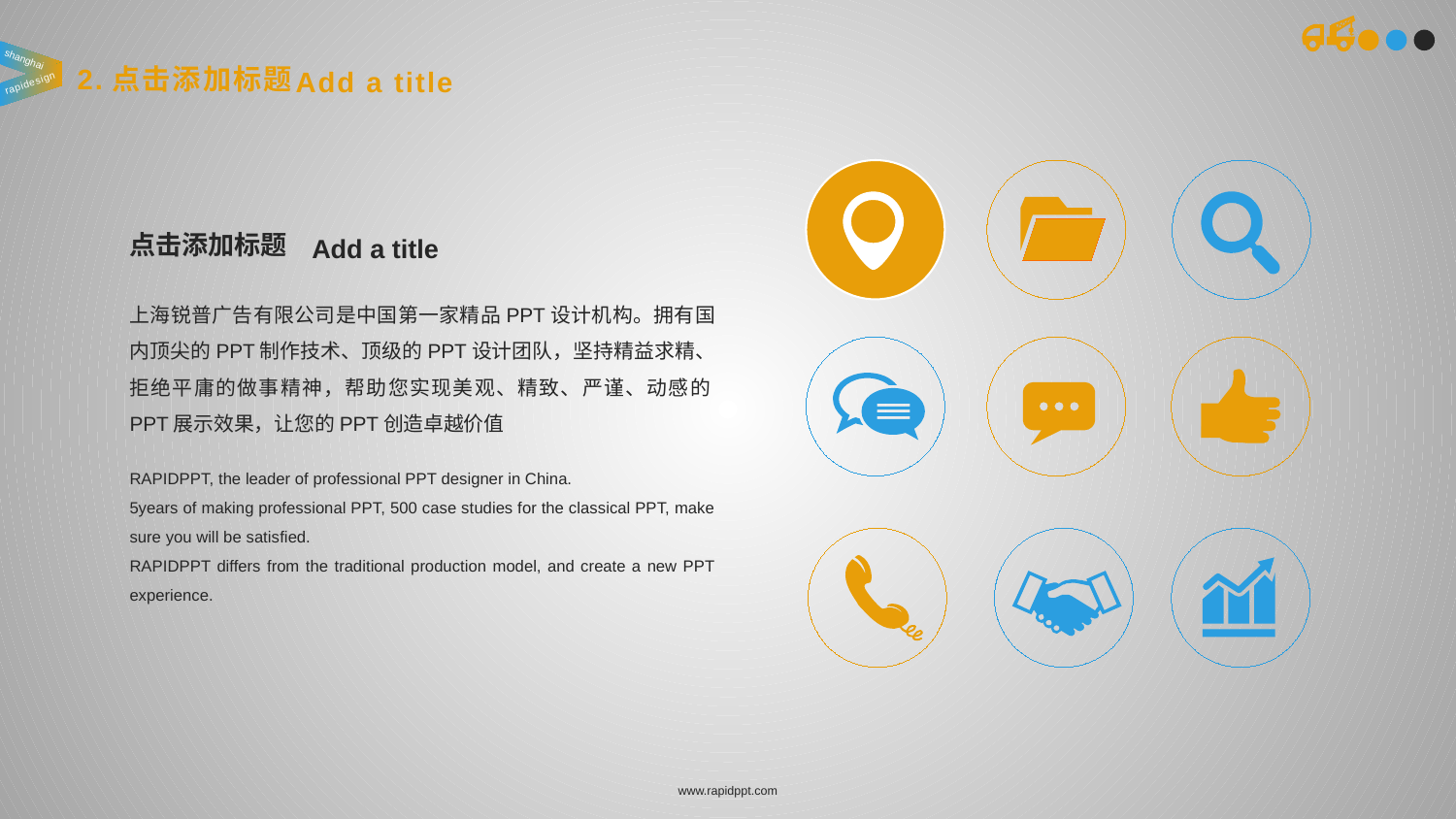

shanghai
2.点击添加标题
Add a title
rapidesign

点击添加标题
Add a title
上海锐普广告有限公司是中国第一家精品PPT设计机构。拥有国内顶尖的PPT制作技术、顶级的PPT设计团队，坚持精益求精、拒绝平庸的做事精神，帮助您实现美观、精致、严谨、动感的PPT展示效果，让您的PPT创造卓越价值
RAPIDPPT, the leader of professional PPT designer in China.
5years of making professional PPT, 500 case studies for the classical PPT, make sure you will be satisfied.
RAPIDPPT differs from the traditional production model, and create a new PPT experience.

www.rapidppt.com